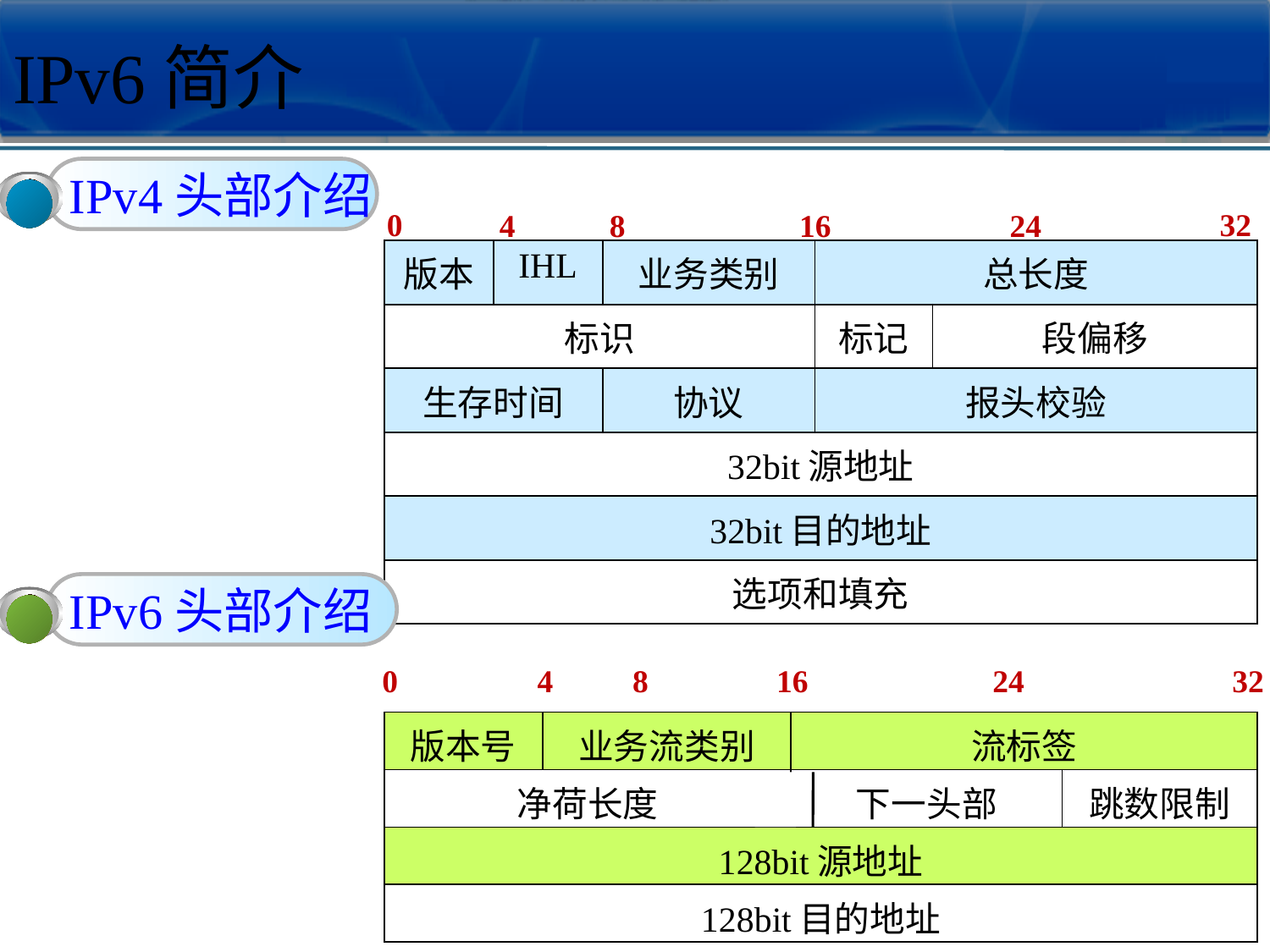

IPv6简介
IPv4头部介绍

32
0
4
8
16
24
| 版本 | IHL | 业务类别 | 总长度 |  |
| --- | --- | --- | --- | --- |
| 标识 |  |  | 标记 | 段偏移 |
| 生存时间 |  | 协议 | 报头校验 |  |
| 32bit源地址 |  |  |  |  |
| 32bit目的地址 |  |  |  |  |
| 选项和填充 |  |  |  |  |
IPv6头部介绍

0
4
8
16
24
32
| 版本号 | 业务流类别 | 流标签 |  |
| --- | --- | --- | --- |
| 净荷长度 |  | 下一头部 | 跳数限制 |
| 128bit源地址 |  |  |  |
| 128bit目的地址 |  |  |  |